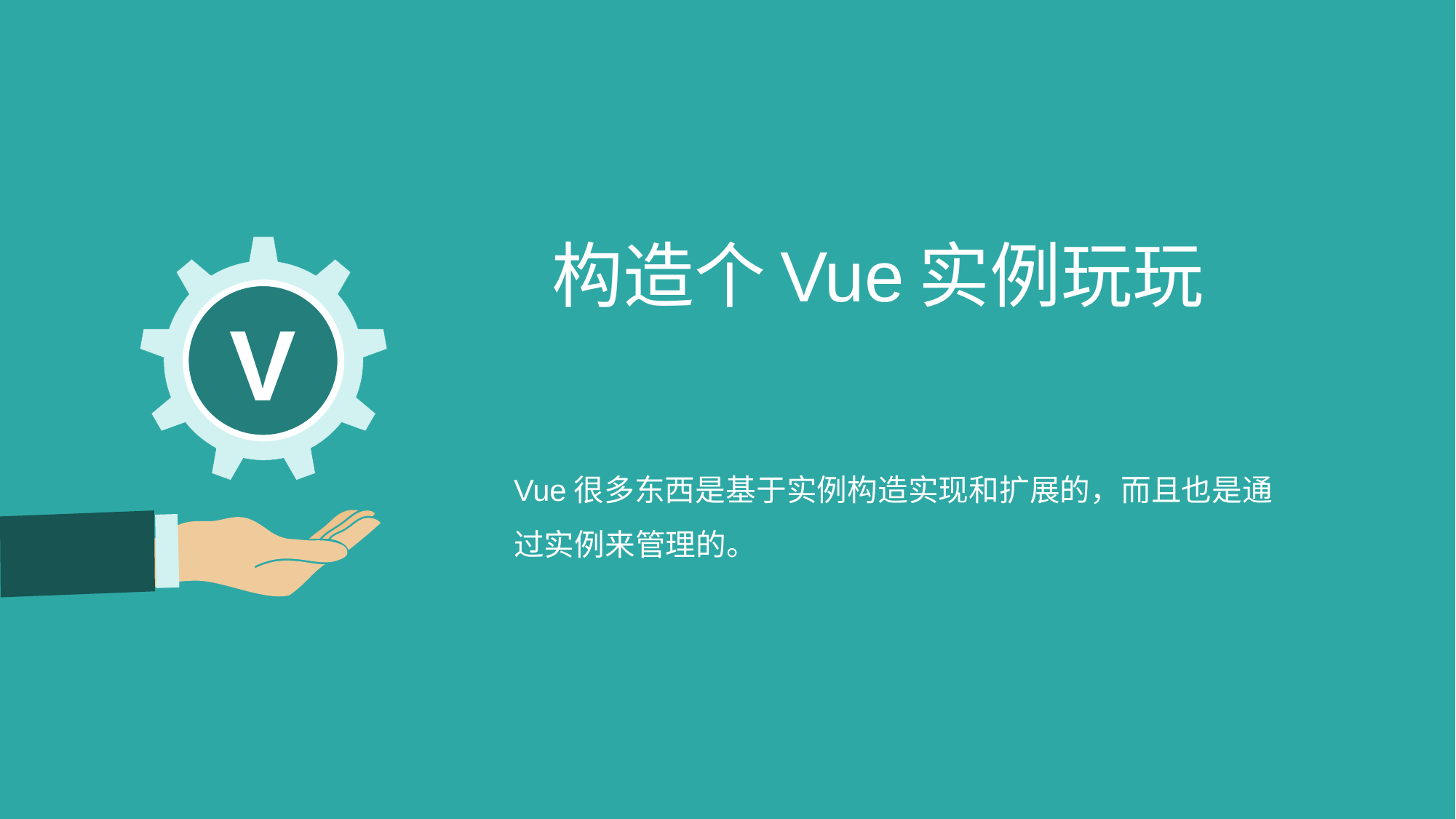

# 构造个Vue实例玩玩
V
Vue很多东西是基于实例构造实现和扩展的，而且也是通过实例来管理的。